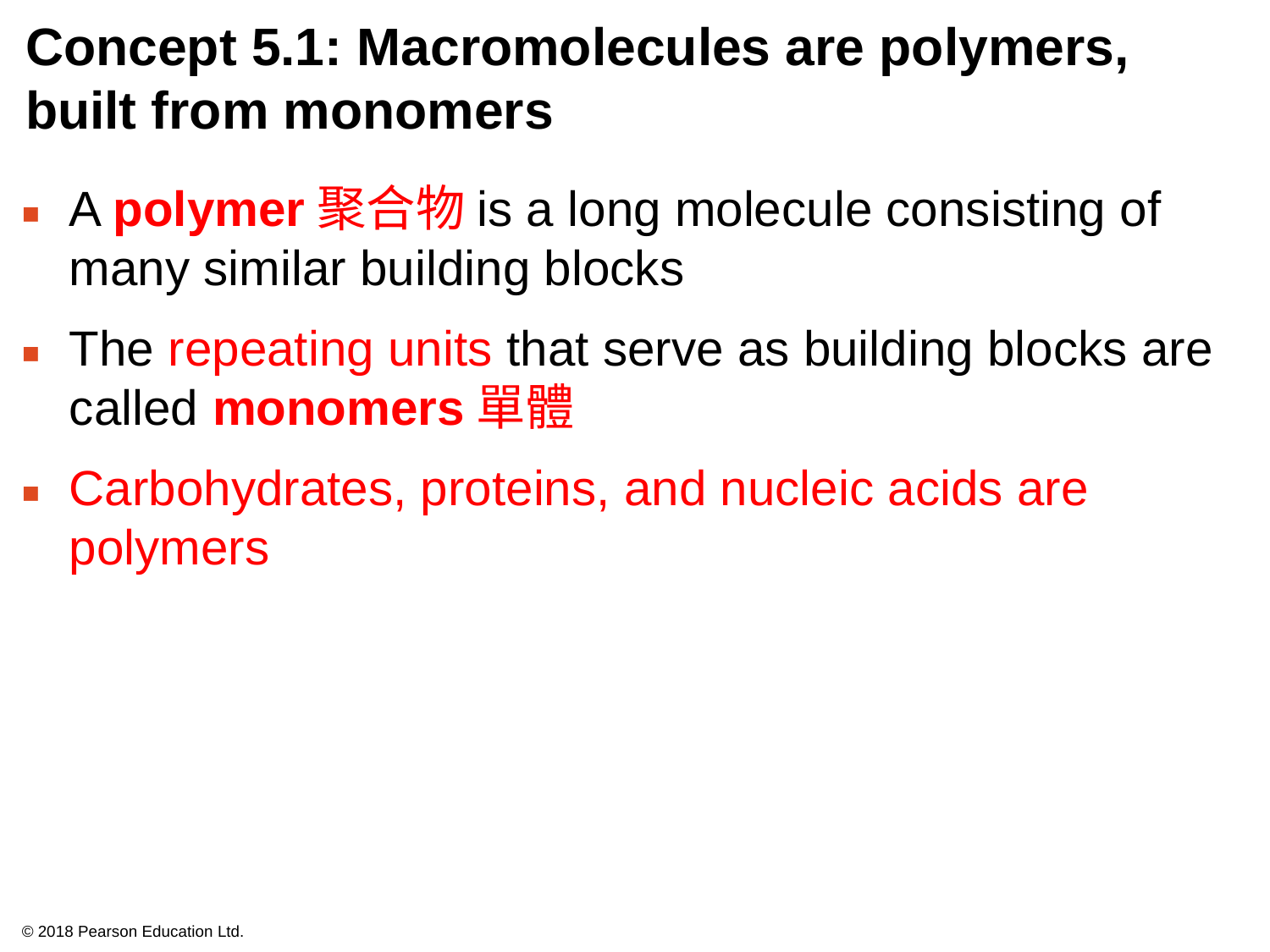

# Concept 5.1: Macromolecules are polymers, built from monomers
A polymer聚合物is a long molecule consisting of many similar building blocks
The repeating units that serve as building blocks are called monomers單體
Carbohydrates, proteins, and nucleic acids are polymers
© 2018 Pearson Education Ltd.